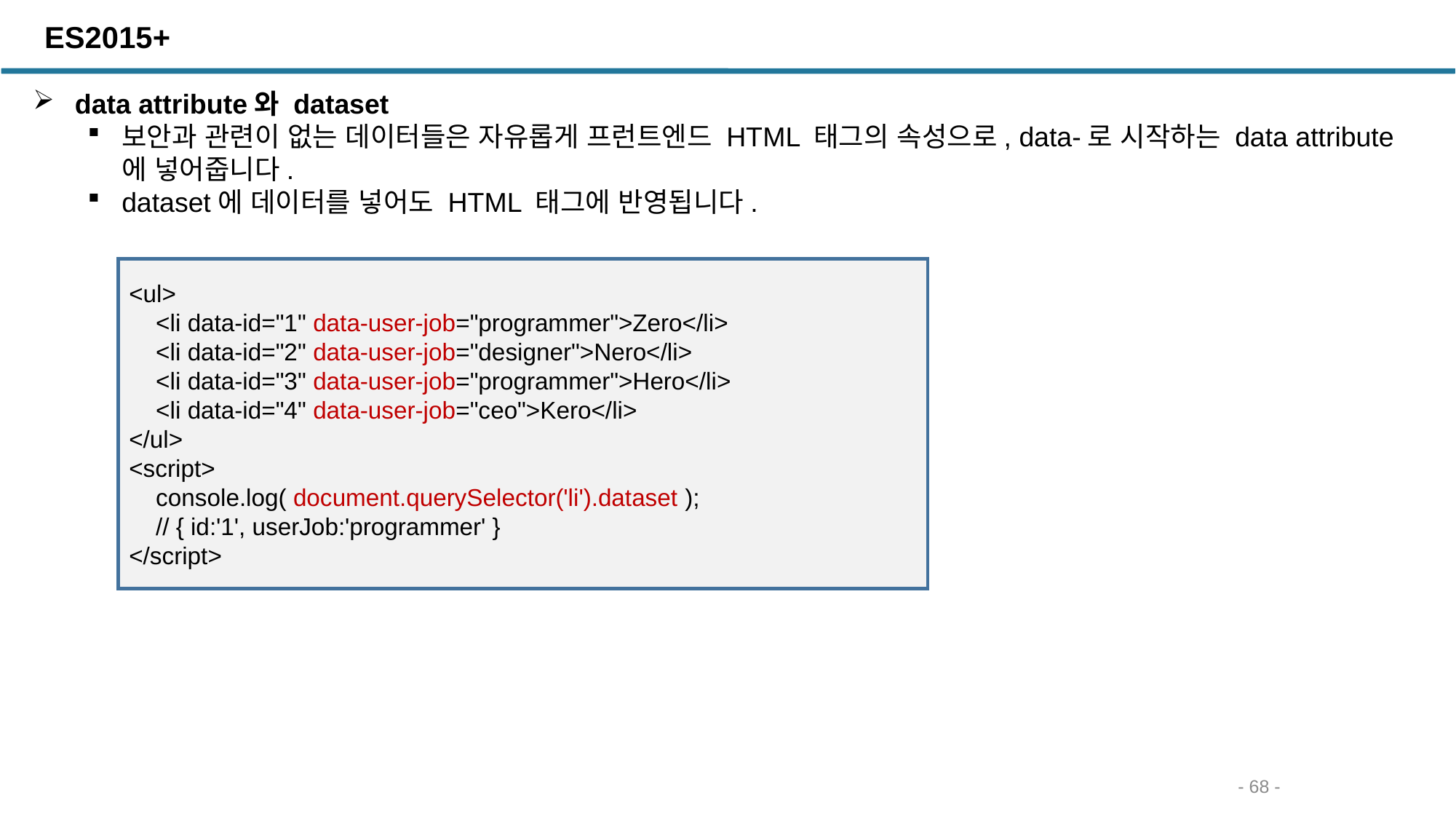

ES2015+
 data attribute와 dataset
보안과 관련이 없는 데이터들은 자유롭게 프런트엔드 HTML 태그의 속성으로, data-로 시작하는 data attribute에 넣어줍니다.
dataset에 데이터를 넣어도 HTML 태그에 반영됩니다.
<ul>
    <li data-id="1" data-user-job="programmer">Zero</li>
    <li data-id="2" data-user-job="designer">Nero</li>
    <li data-id="3" data-user-job="programmer">Hero</li>
    <li data-id="4" data-user-job="ceo">Kero</li>
</ul>
<script>
    console.log( document.querySelector('li').dataset );
    // { id:'1', userJob:'programmer' }
</script>
- 68 -